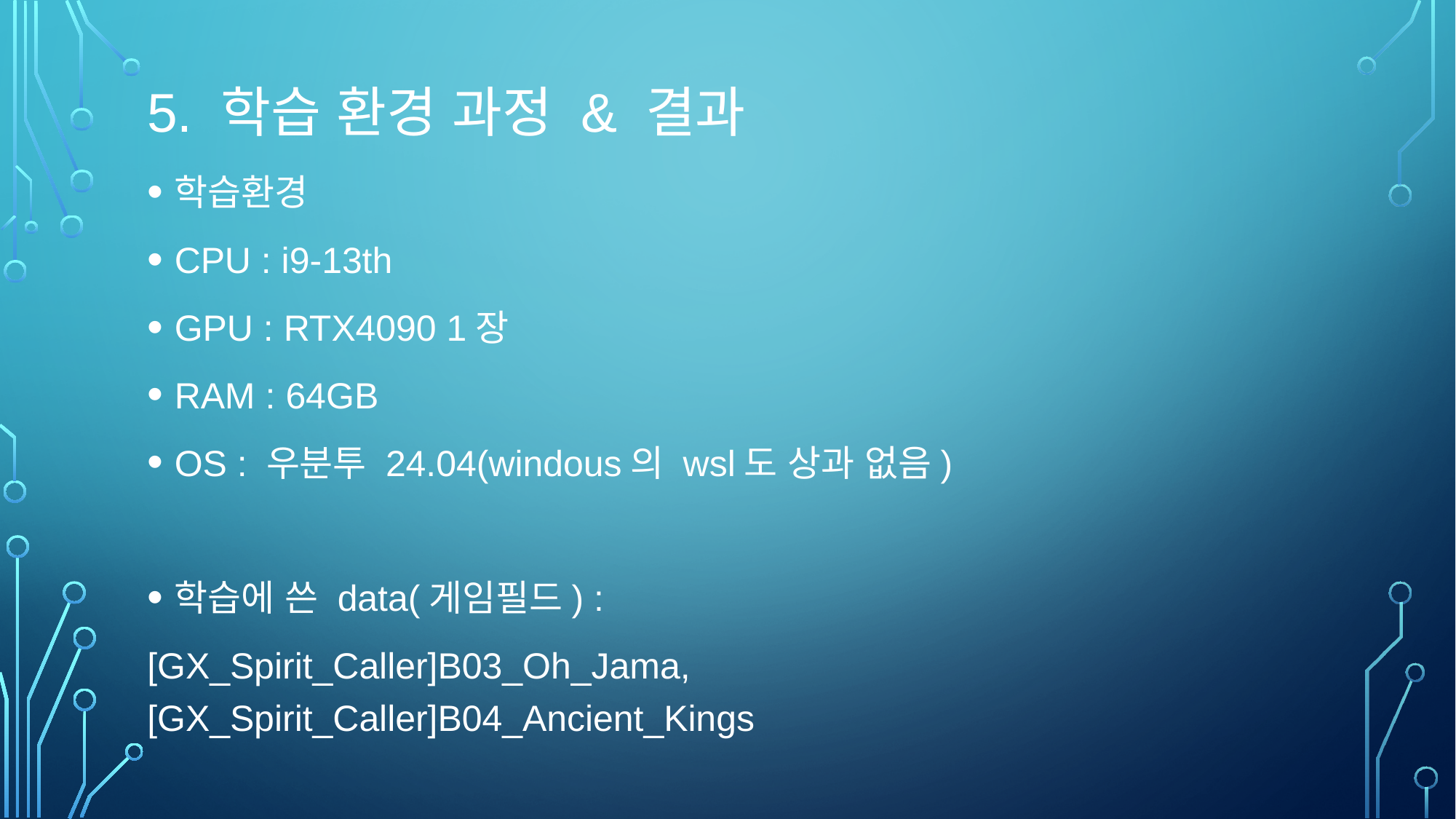

# 5. 학습 환경 과정 & 결과
학습환경
CPU : i9-13th
GPU : RTX4090 1장
RAM : 64GB
OS : 우분투 24.04(windous의 wsl도 상과 없음)

학습에 쓴 data(게임필드) :
[GX_Spirit_Caller]B03_Oh_Jama, [GX_Spirit_Caller]B04_Ancient_Kings